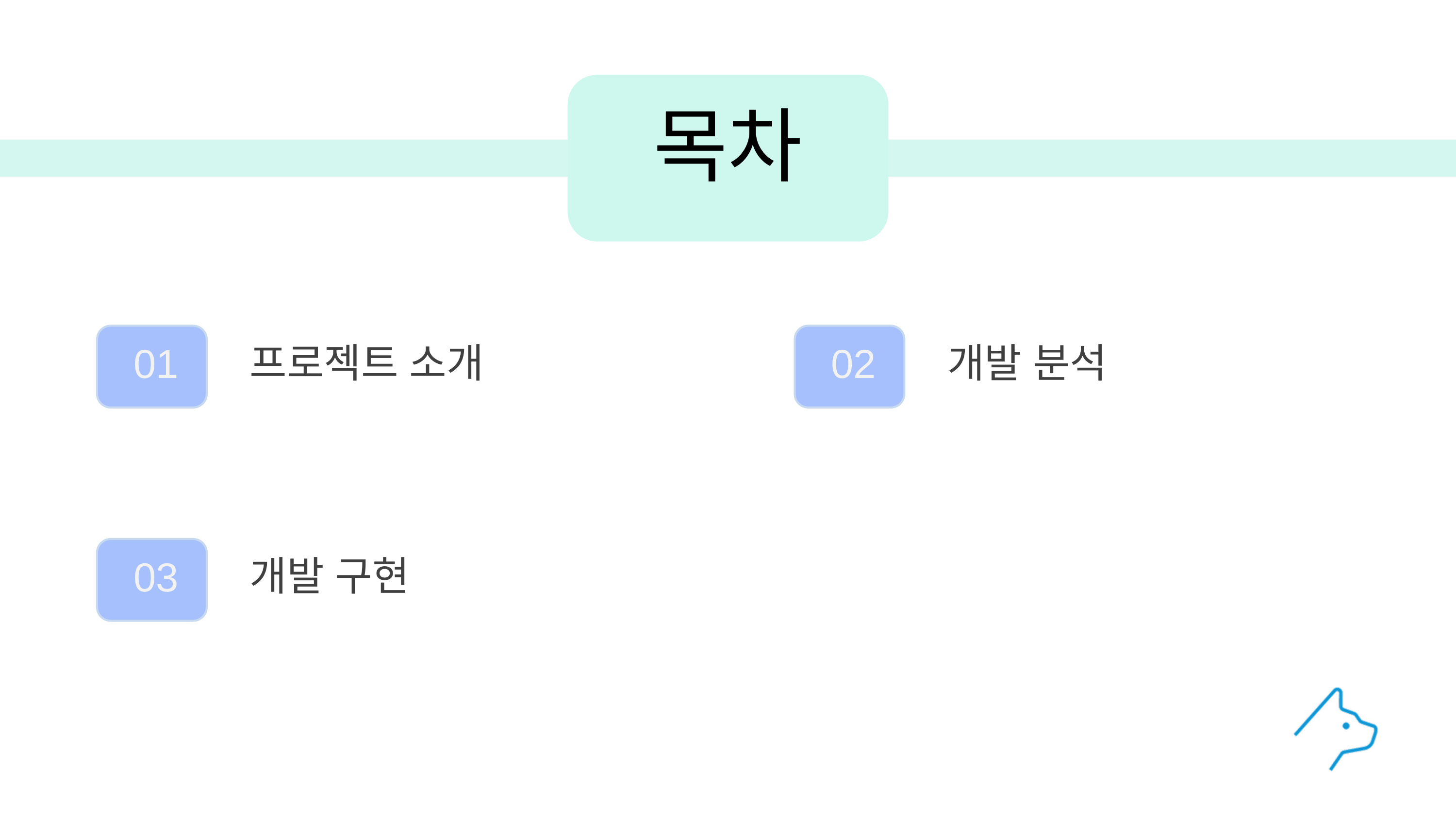

목차

01

02
프로젝트 소개
개발 분석

03
개발 구현